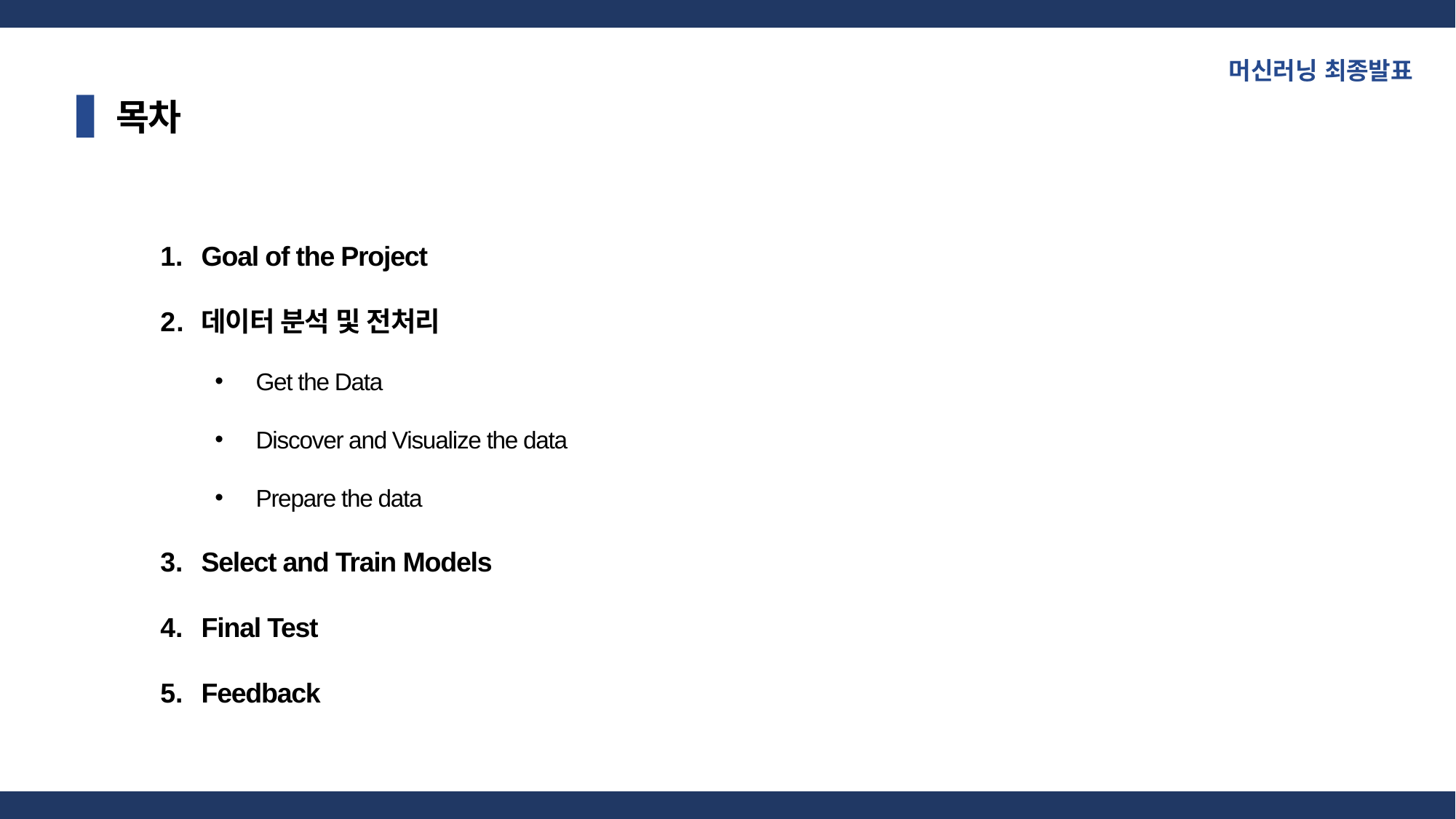

머신러닝 최종발표
목차

Goal of the Project
데이터 분석 및 전처리
Get the Data
Discover and Visualize the data
Prepare the data
Select and Train Models
Final Test
Feedback